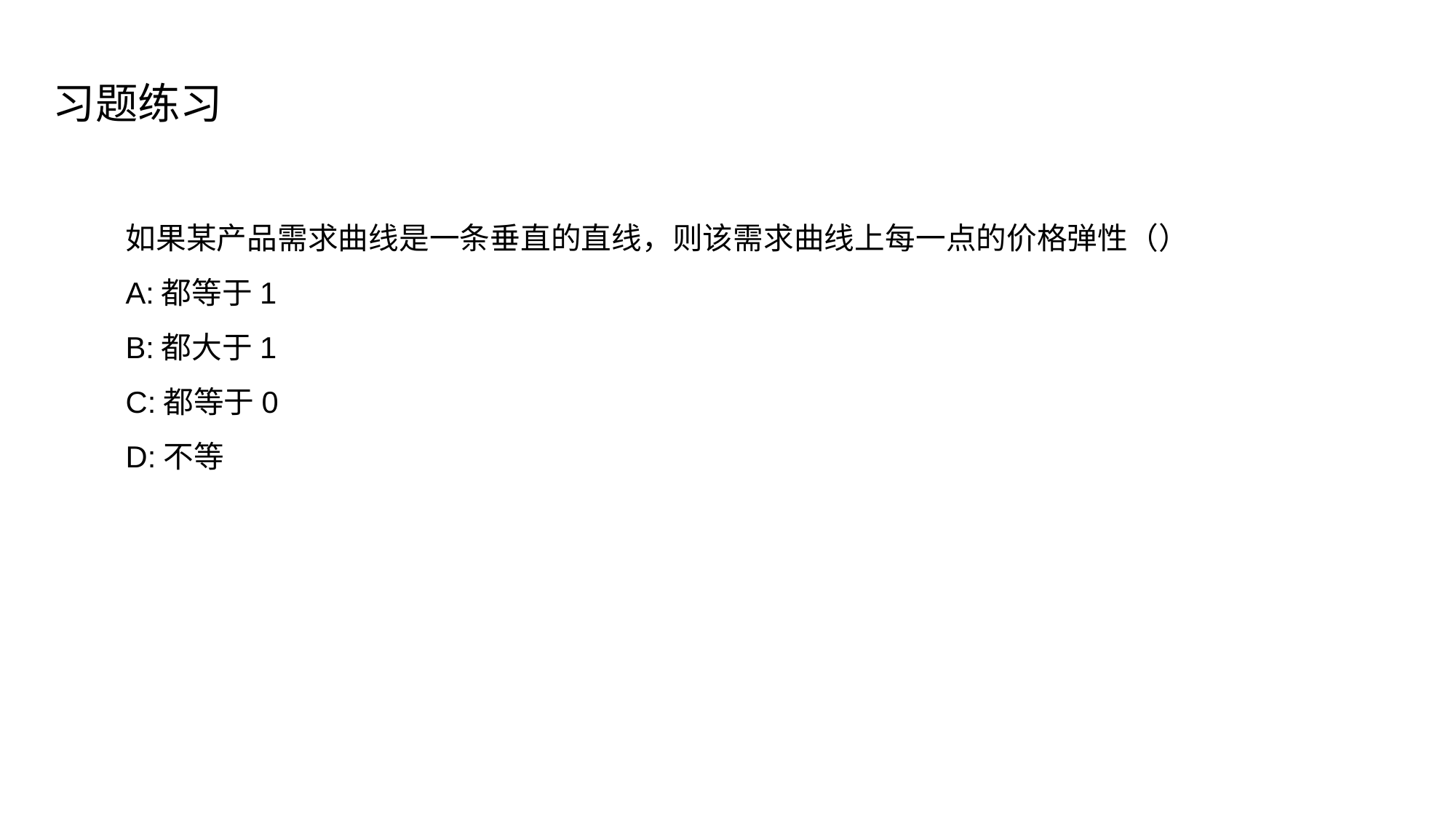

习题练习
如果某产品需求曲线是一条垂直的直线，则该需求曲线上每一点的价格弹性（）
A:都等于1
B:都大于1
C:都等于0
D:不等